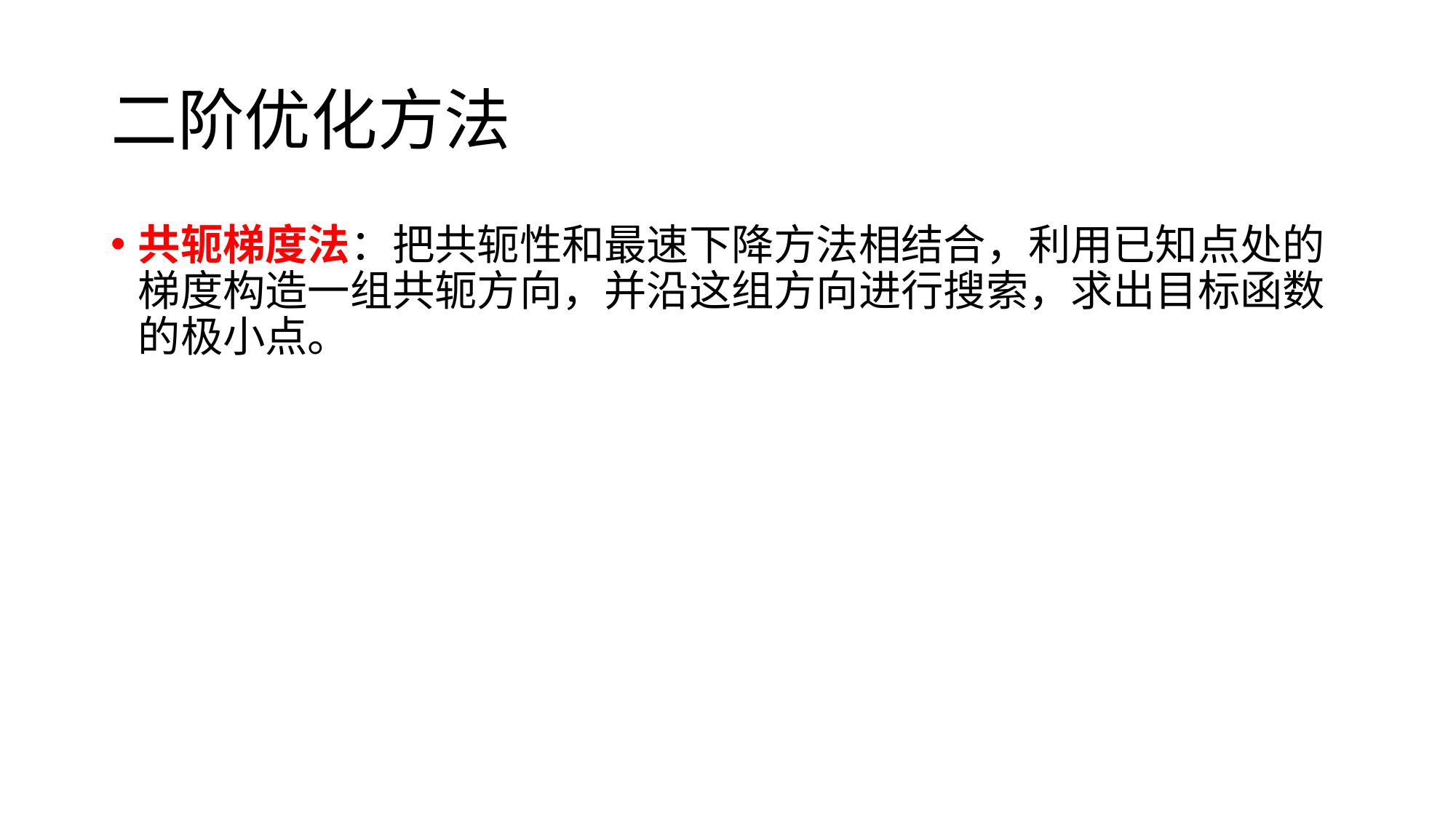

# 二阶优化方法
共轭梯度法：把共轭性和最速下降方法相结合，利用已知点处的梯度构造一组共轭方向，并沿这组方向进行搜索，求出目标函数的极小点。